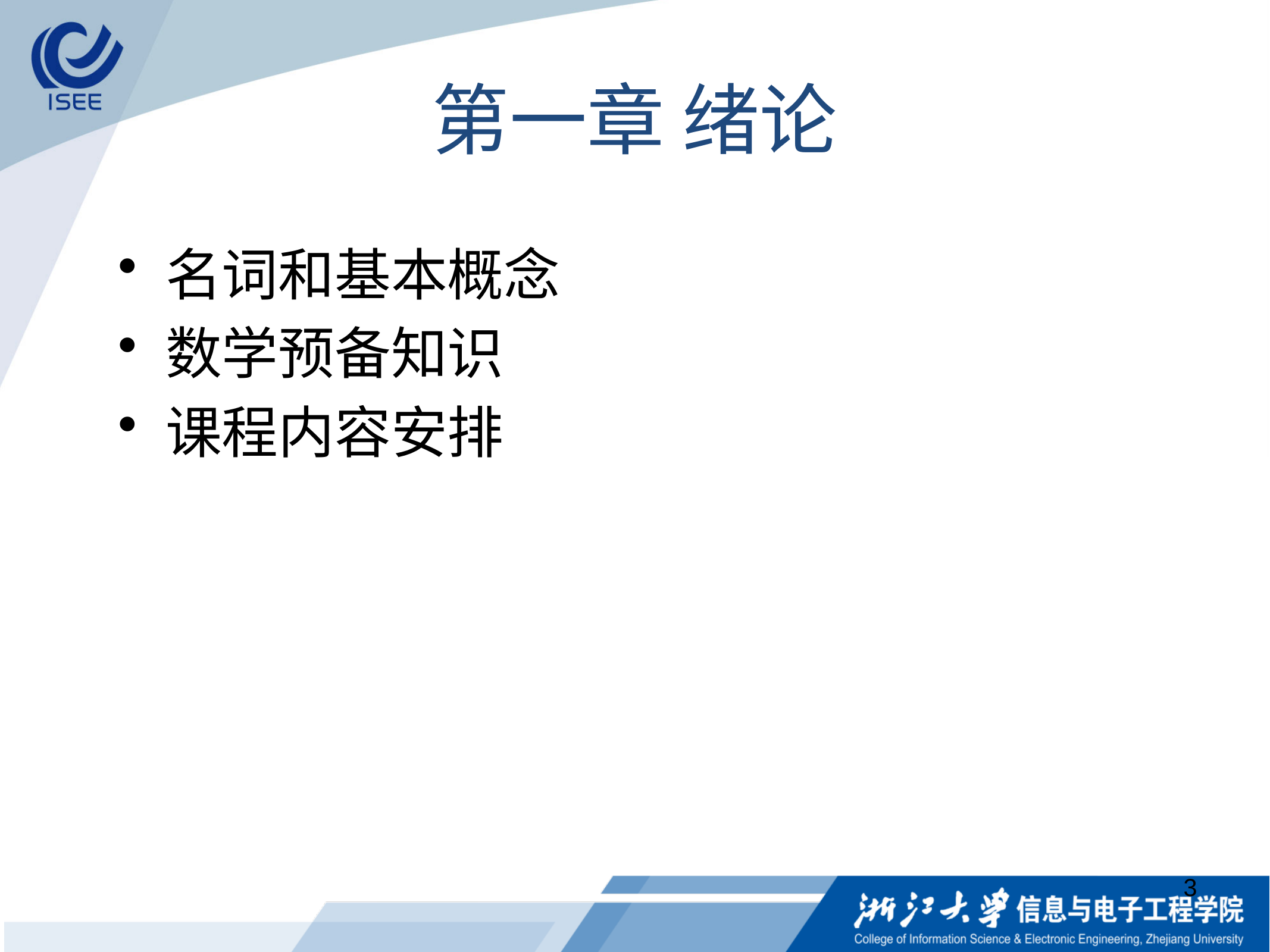

# 第一章 绪论
名词和基本概念
数学预备知识
课程内容安排
3